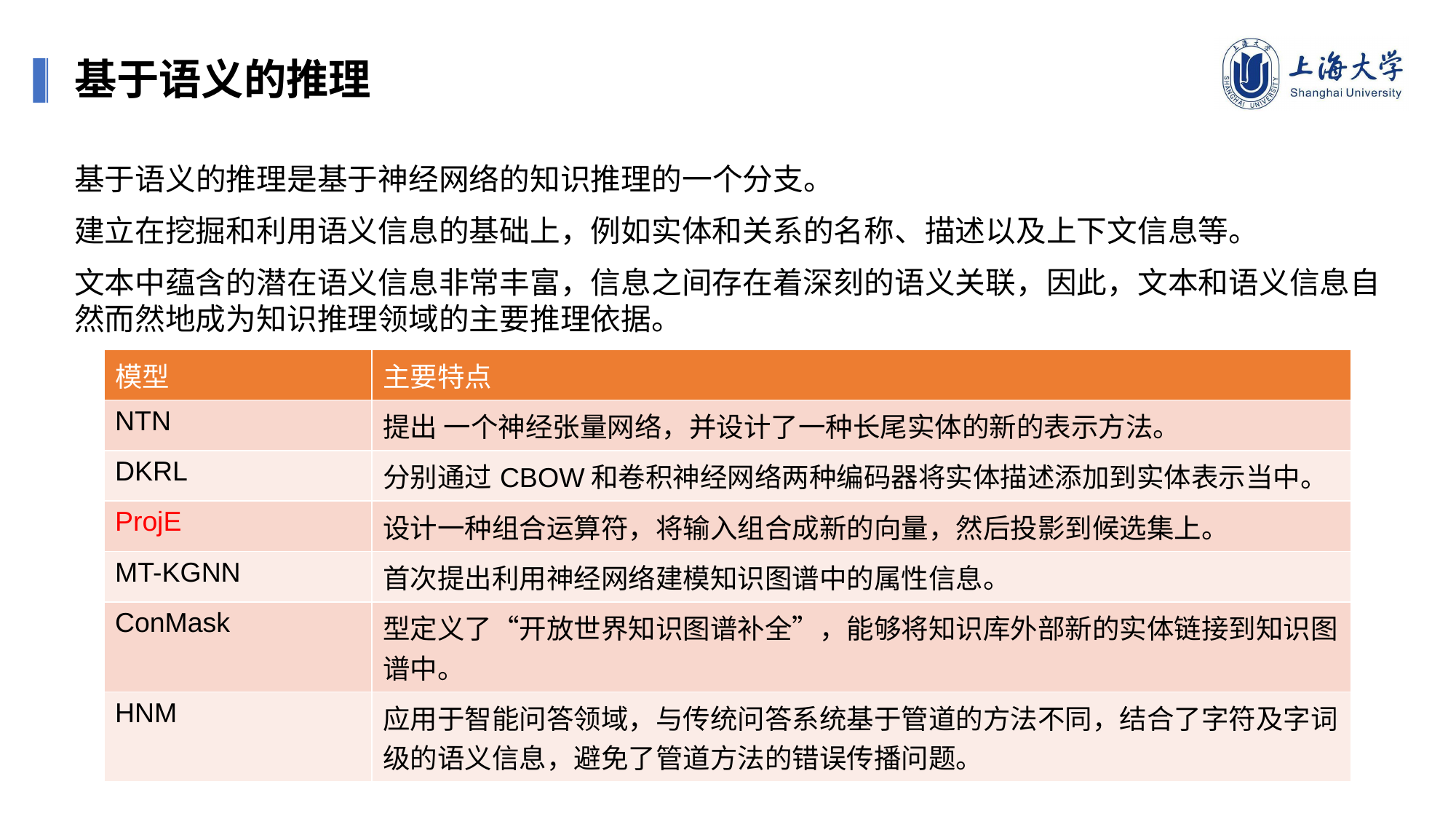

基于语义的推理
基于语义的推理是基于神经网络的知识推理的一个分支。
建立在挖掘和利用语义信息的基础上，例如实体和关系的名称、描述以及上下文信息等。
文本中蕴含的潜在语义信息非常丰富，信息之间存在着深刻的语义关联，因此，文本和语义信息自然而然地成为知识推理领域的主要推理依据。
| 模型 | 主要特点 |
| --- | --- |
| NTN | 提出 一个神经张量网络，并设计了一种长尾实体的新的表示方法。 |
| DKRL | 分别通过CBOW和卷积神经网络两种编码器将实体描述添加到实体表示当中。 |
| ProjE | 设计一种组合运算符，将输入组合成新的向量，然后投影到候选集上。 |
| MT-KGNN | 首次提出利用神经网络建模知识图谱中的属性信息。 |
| ConMask | 型定义了“开放世界知识图谱补全”，能够将知识库外部新的实体链接到知识图谱中。 |
| HNM | 应用于智能问答领域，与传统问答系统基于管道的方法不同，结合了字符及字词级的语义信息，避免了管道方法的错误传播问题。 |